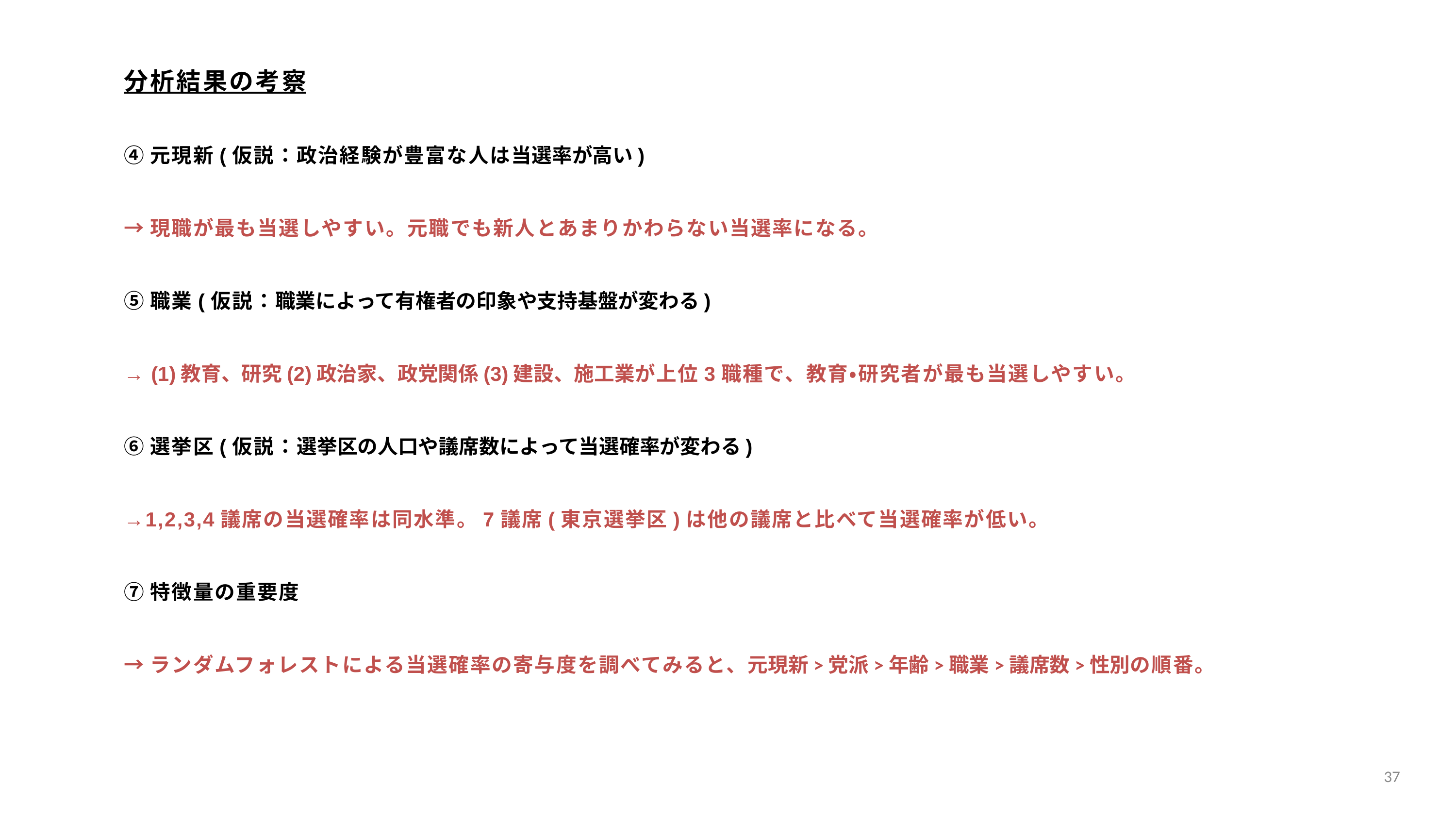

分析結果の考察
④元現新(仮説：政治経験が豊富な人は当選率が高い)
→現職が最も当選しやすい。元職でも新人とあまりかわらない当選率になる。
⑤職業(仮説：職業によって有権者の印象や支持基盤が変わる)
→ (1)教育、研究(2)政治家、政党関係(3)建設、施工業が上位3職種で、教育・研究者が最も当選しやすい。
⑥選挙区(仮説：選挙区の人口や議席数によって当選確率が変わる)
→1,2,3,4議席の当選確率は同水準。7議席(東京選挙区)は他の議席と比べて当選確率が低い。
⑦特徴量の重要度
→ランダムフォレストによる当選確率の寄与度を調べてみると、元現新>党派>年齢>職業>議席数>性別の順番。
売り上げ
5%
アップ
37